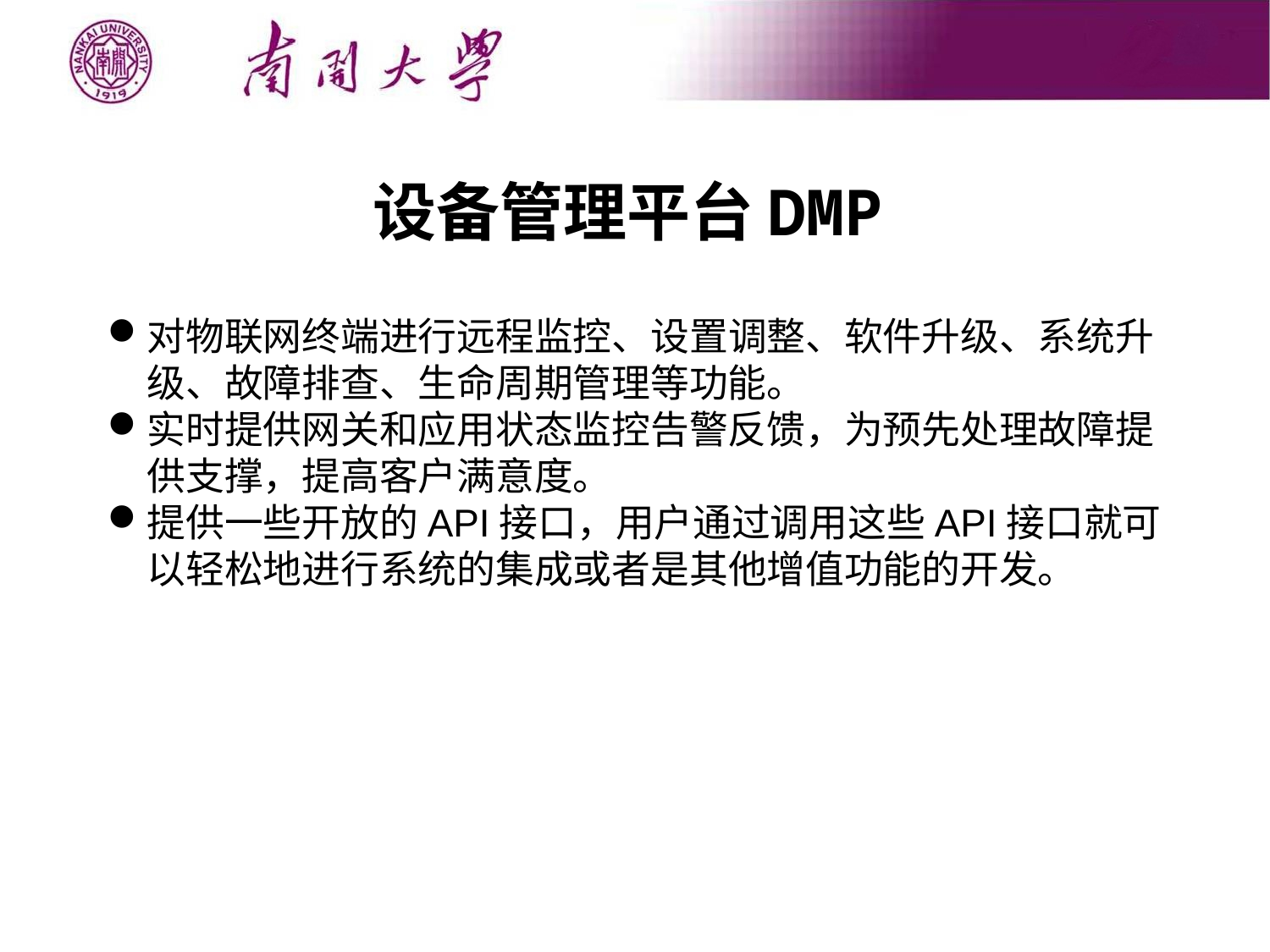

设备管理平台DMP
对物联网终端进行远程监控、设置调整、软件升级、系统升级、故障排查、生命周期管理等功能。
实时提供网关和应用状态监控告警反馈，为预先处理故障提供支撑，提高客户满意度。
提供一些开放的API接口，用户通过调用这些API接口就可以轻松地进行系统的集成或者是其他增值功能的开发。